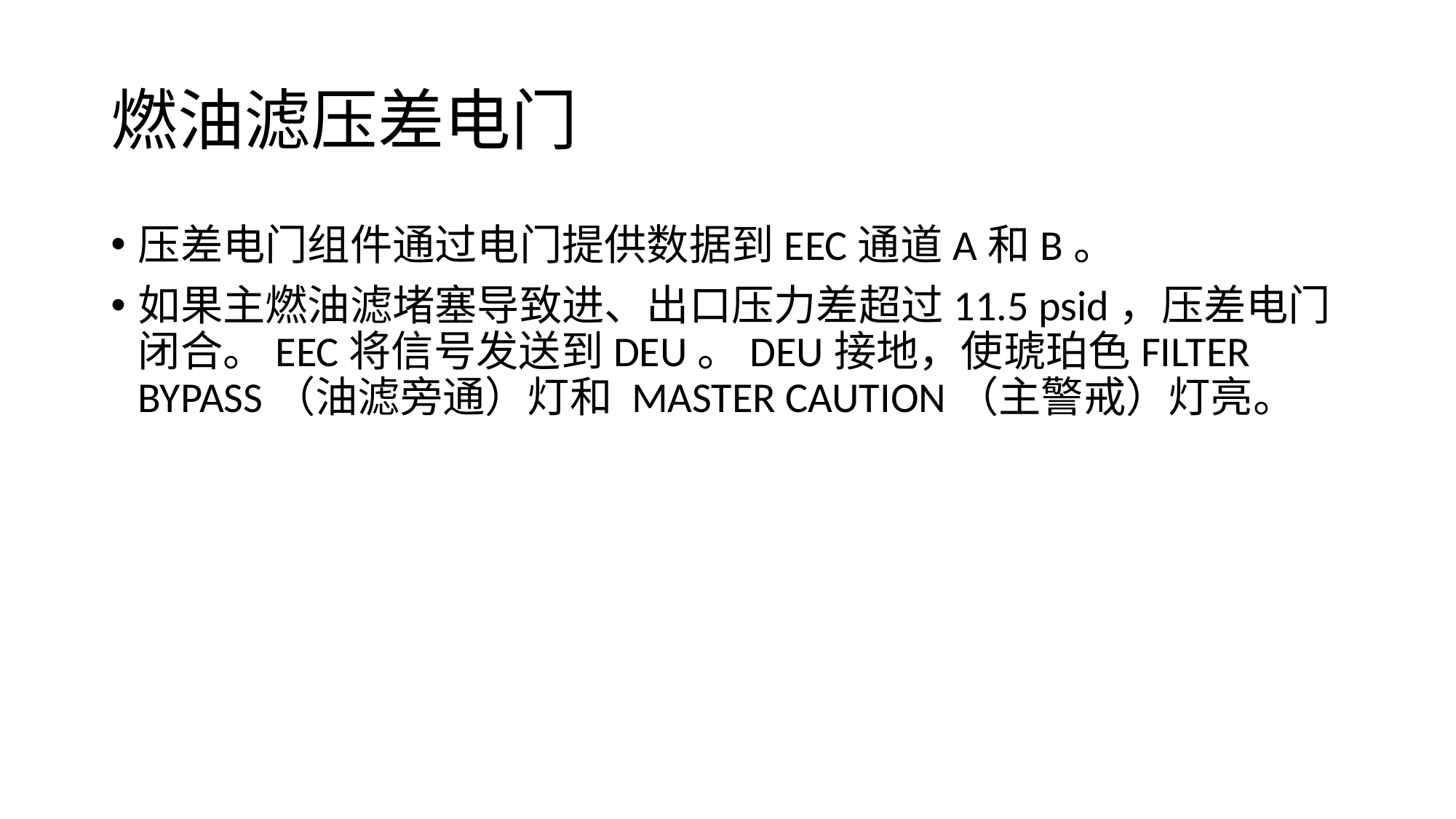

# 燃油滤压差电门
压差电门组件通过电门提供数据到EEC通道A和B。
如果主燃油滤堵塞导致进、出口压力差超过11.5 psid，压差电门闭合。EEC将信号发送到DEU。DEU接地，使琥珀色FILTER BYPASS（油滤旁通）灯和 MASTER CAUTION（主警戒）灯亮。